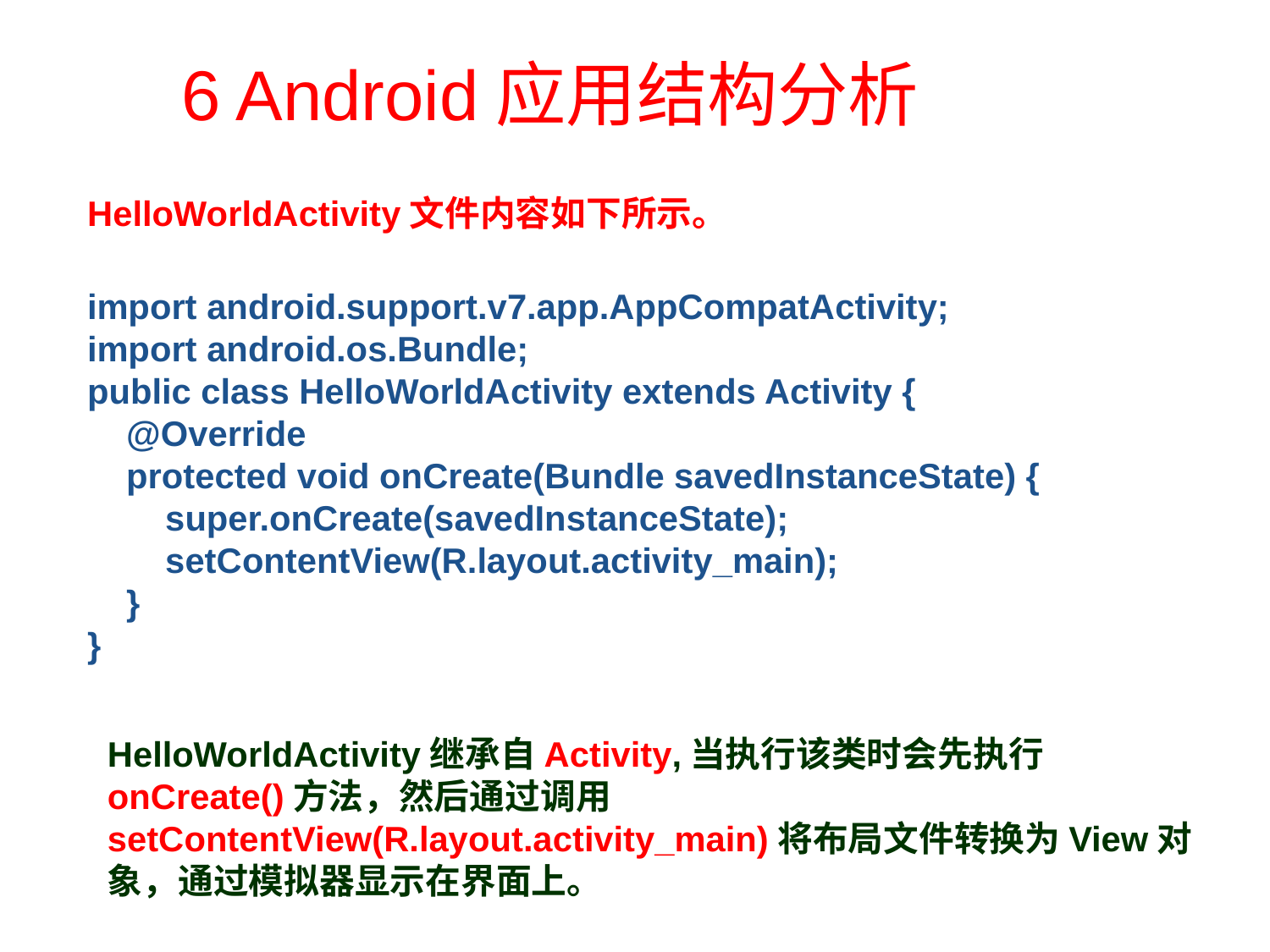

# 6 Android应用结构分析
HelloWorldActivity文件内容如下所示。

import android.support.v7.app.AppCompatActivity;
import android.os.Bundle;
public class HelloWorldActivity extends Activity {
    @Override
    protected void onCreate(Bundle savedInstanceState) {
        super.onCreate(savedInstanceState);
        setContentView(R.layout.activity_main);
    }
}
HelloWorldActivity继承自Activity,当执行该类时会先执行onCreate()方法，然后通过调用setContentView(R.layout.activity_main)将布局文件转换为View对象，通过模拟器显示在界面上。